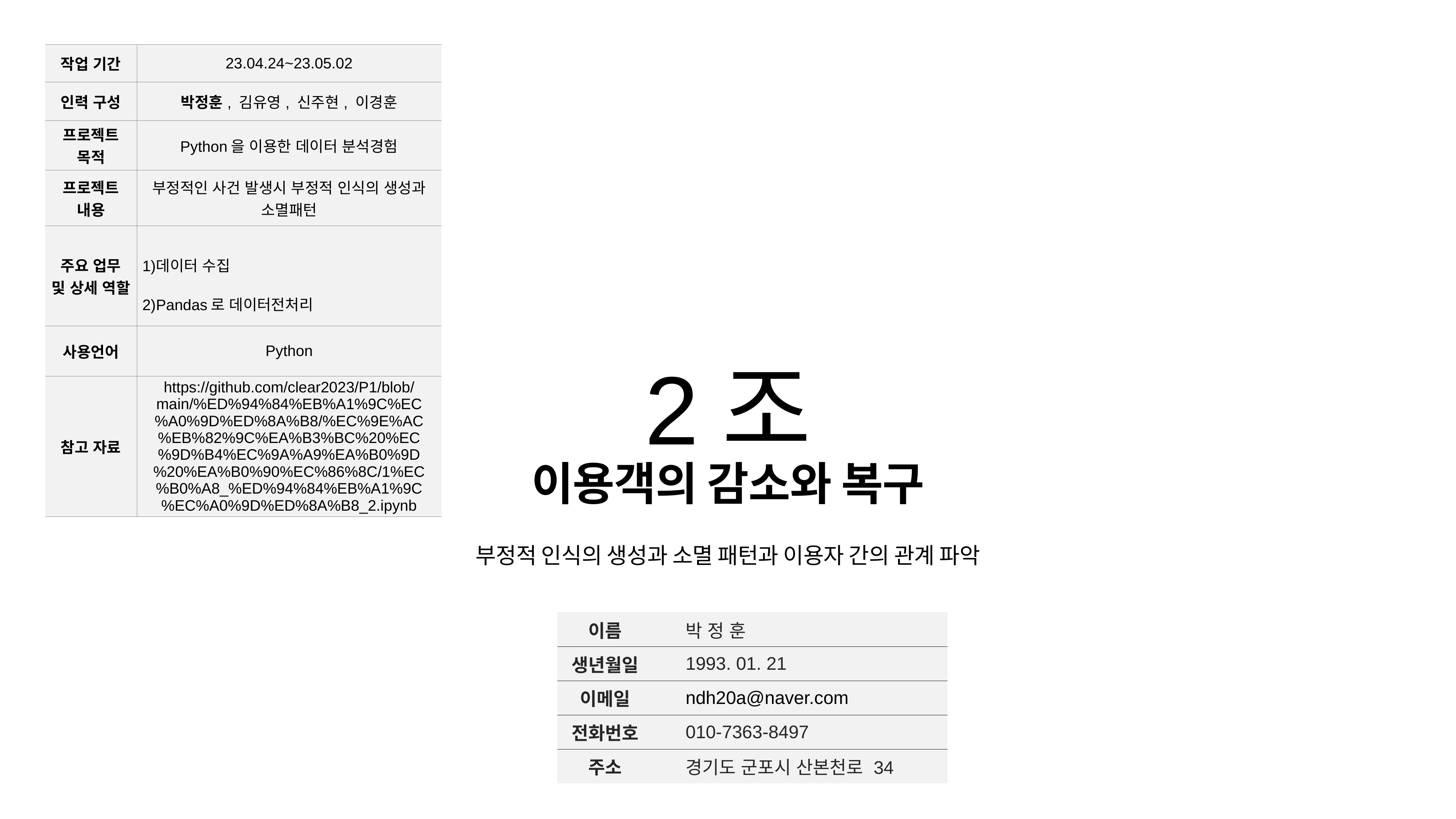

| 작업 기간 | 23.04.24~23.05.02 |
| --- | --- |
| 인력 구성 | 박정훈, 김유영, 신주현, 이경훈 |
| 프로젝트 목적 | Python을 이용한 데이터 분석경험 |
| 프로젝트 내용 | 부정적인 사건 발생시 부정적 인식의 생성과 소멸패턴 |
| 주요 업무 및 상세 역할 | 데이터 수집 Pandas로 데이터전처리 |
| 사용언어 | Python |
| 참고 자료 | https://github.com/clear2023/P1/blob/main/%ED%94%84%EB%A1%9C%EC%A0%9D%ED%8A%B8/%EC%9E%AC%EB%82%9C%EA%B3%BC%20%EC%9D%B4%EC%9A%A9%EA%B0%9D%20%EA%B0%90%EC%86%8C/1%EC%B0%A8\_%ED%94%84%EB%A1%9C%EC%A0%9D%ED%8A%B8\_2.ipynb |
# 2조
이용객의 감소와 복구
부정적 인식의 생성과 소멸 패턴과 이용자 간의 관계 파악
| 이름 | 박 정 훈 |
| --- | --- |
| 생년월일 | 1993. 01. 21 |
| 이메일 | ndh20a@naver.com |
| 전화번호 | 010-7363-8497 |
| 주소 | 경기도 군포시 산본천로 34 |
김유영 박정훈 신주현 이경훈